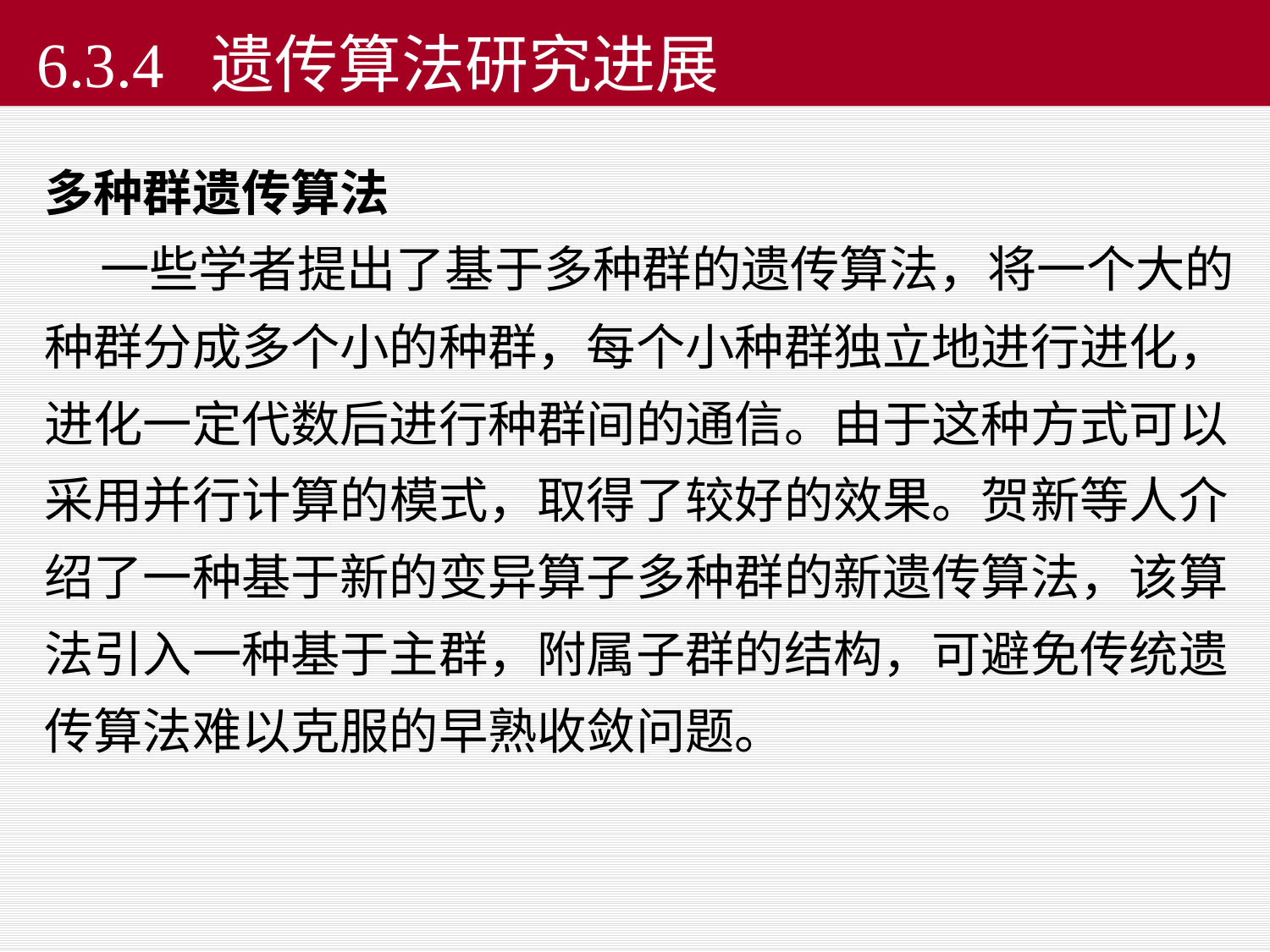

6.3.4  遗传算法研究进展
多种群遗传算法
    一些学者提出了基于多种群的遗传算法，将一个大的种群分成多个小的种群，每个小种群独立地进行进化，进化一定代数后进行种群间的通信。由于这种方式可以采用并行计算的模式，取得了较好的效果。贺新等人介绍了一种基于新的变异算子多种群的新遗传算法，该算法引入一种基于主群，附属子群的结构，可避免传统遗传算法难以克服的早熟收敛问题。

123